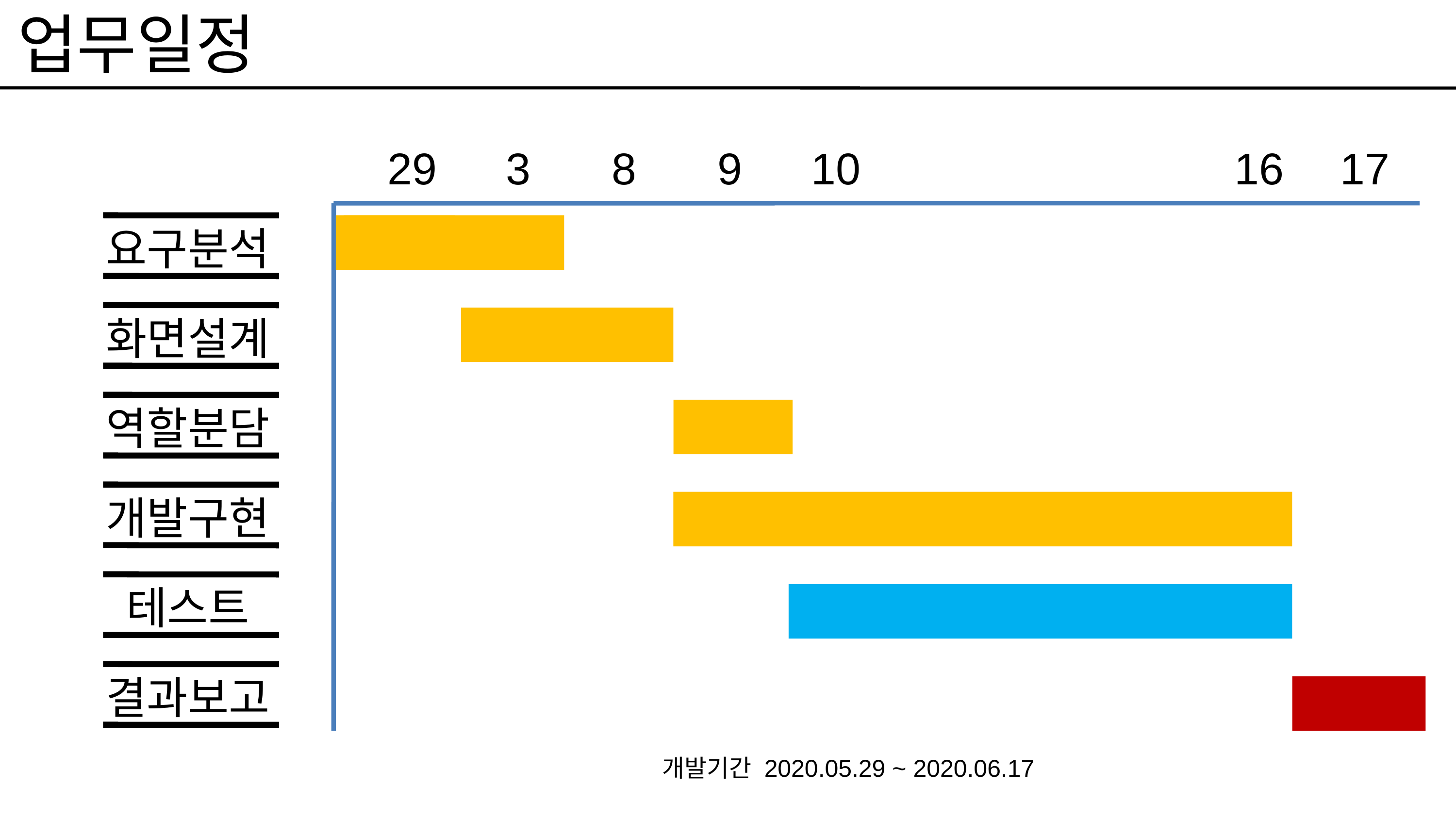

업무일정
29
3
8
9
10

16
17

요구분석
화면설계

역할분담

개발구현

테스트

결과보고

개발기간 2020.05.29 ~ 2020.06.17